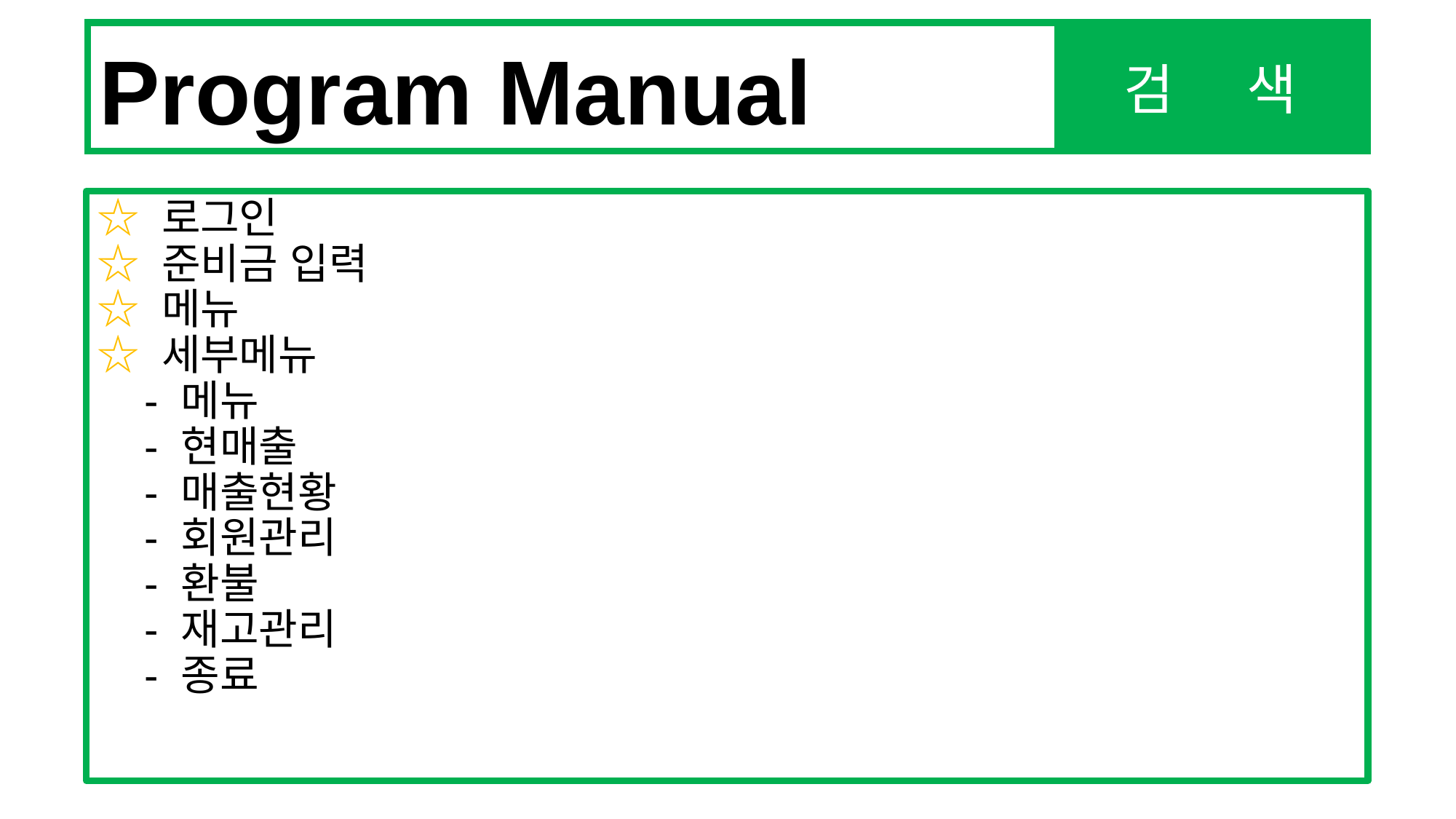

검      색
Program Manual
☆ 로그인
☆ 준비금 입력
☆ 메뉴
☆ 세부메뉴
    - 메뉴
    - 현매출
    - 매출현황
    - 회원관리
    - 환불
    - 재고관리
    - 종료